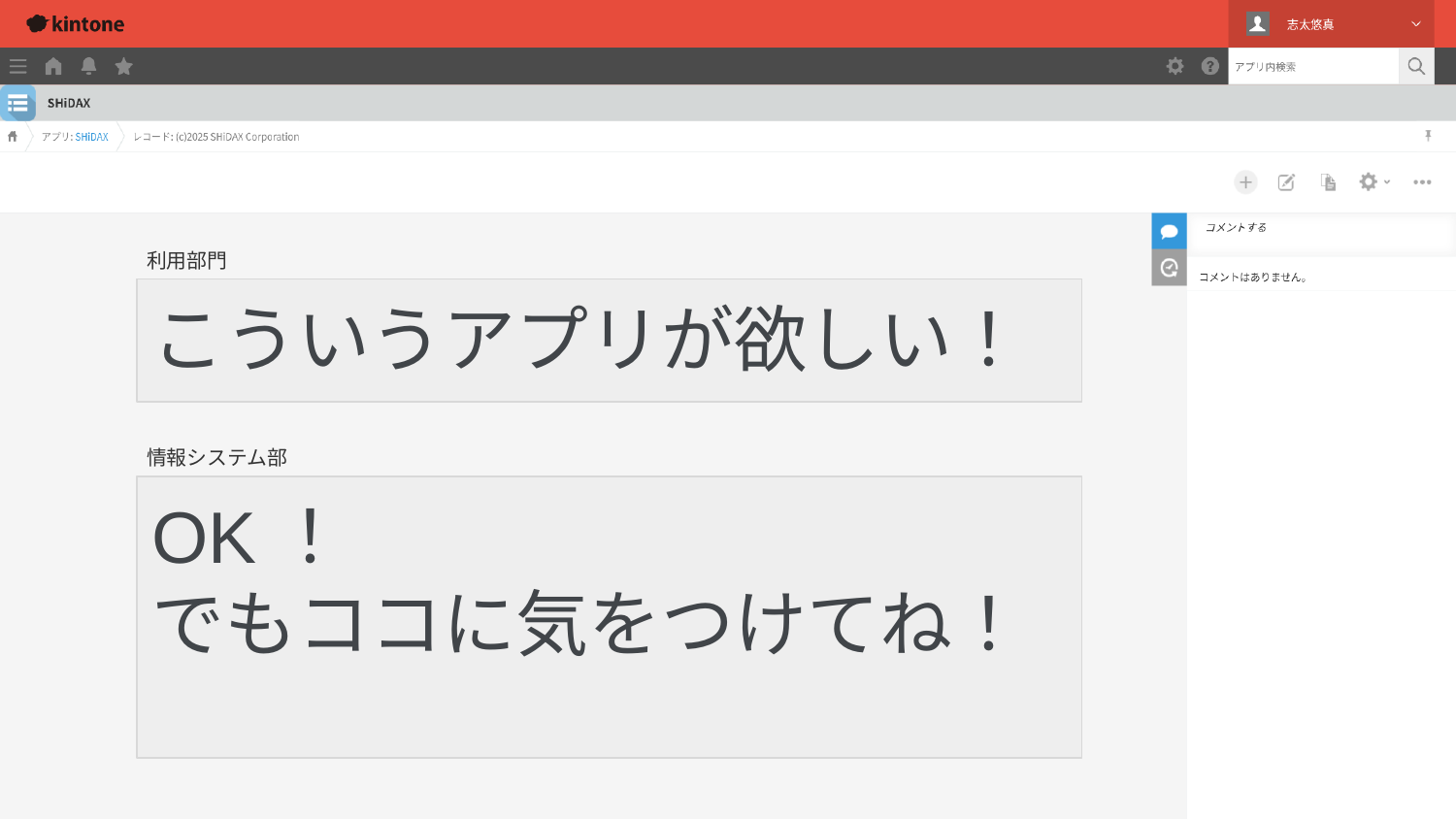

利用部門
# こういうアプリが欲しい！
情報システム部
OK！
でもココに気をつけてね！